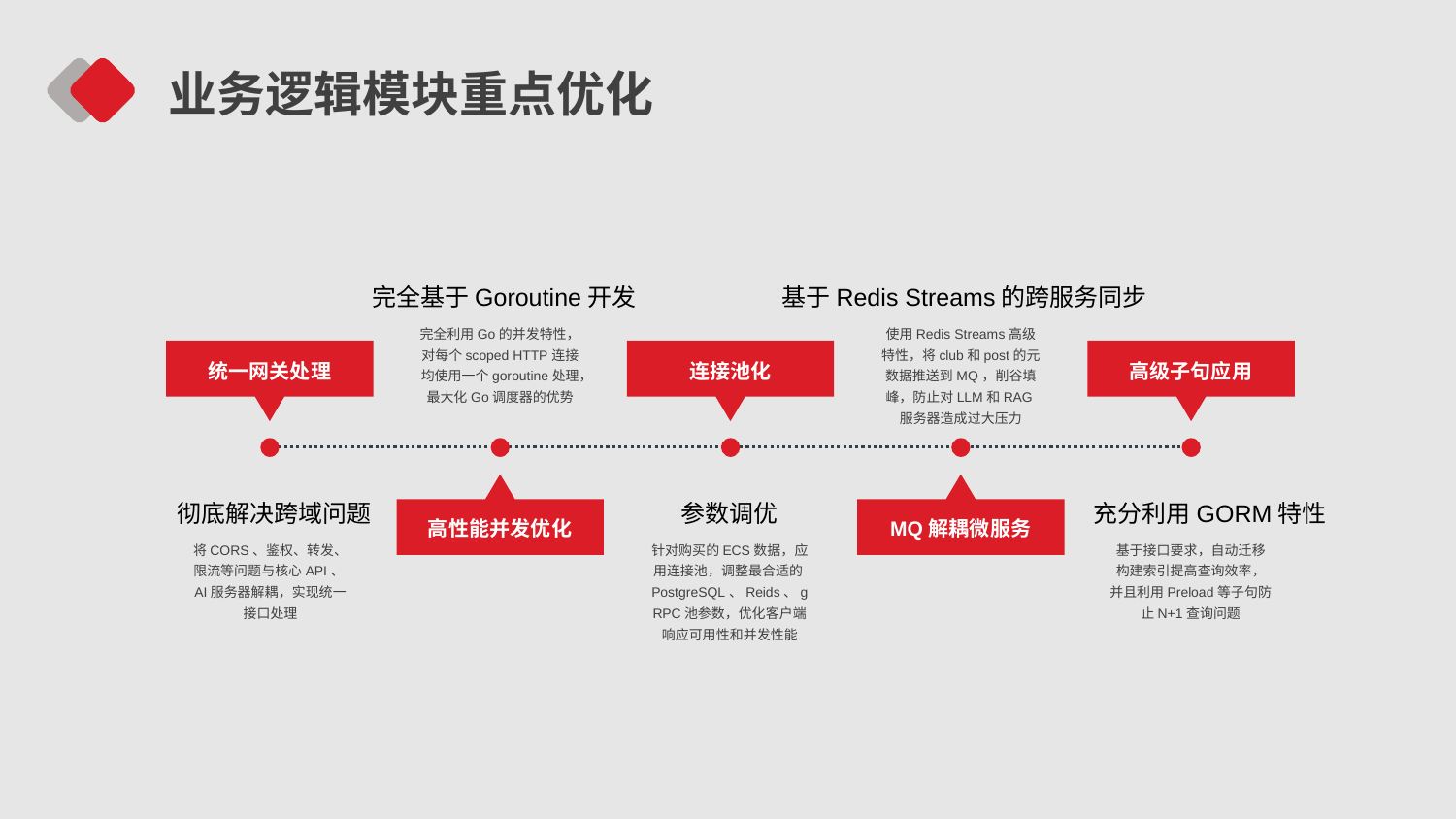

业务逻辑模块重点优化

完全基于Goroutine开发
完全利用Go的并发特性，对每个scoped HTTP连接均使用一个goroutine处理，最大化Go调度器的优势
基于Redis Streams的跨服务同步
使用Redis Streams高级特性，将club和post的元数据推送到MQ，削谷填峰，防止对LLM和RAG服务器造成过大压力
统一网关处理
连接池化
高级子句应用

高性能并发优化
MQ解耦微服务
彻底解决跨域问题
将CORS、鉴权、转发、限流等问题与核心API、AI服务器解耦，实现统一接口处理
参数调优
针对购买的ECS数据，应用连接池，调整最合适的PostgreSQL、Reids、gRPC池参数，优化客户端响应可用性和并发性能
充分利用GORM特性
基于接口要求，自动迁移构建索引提高查询效率，并且利用Preload等子句防止N+1查询问题